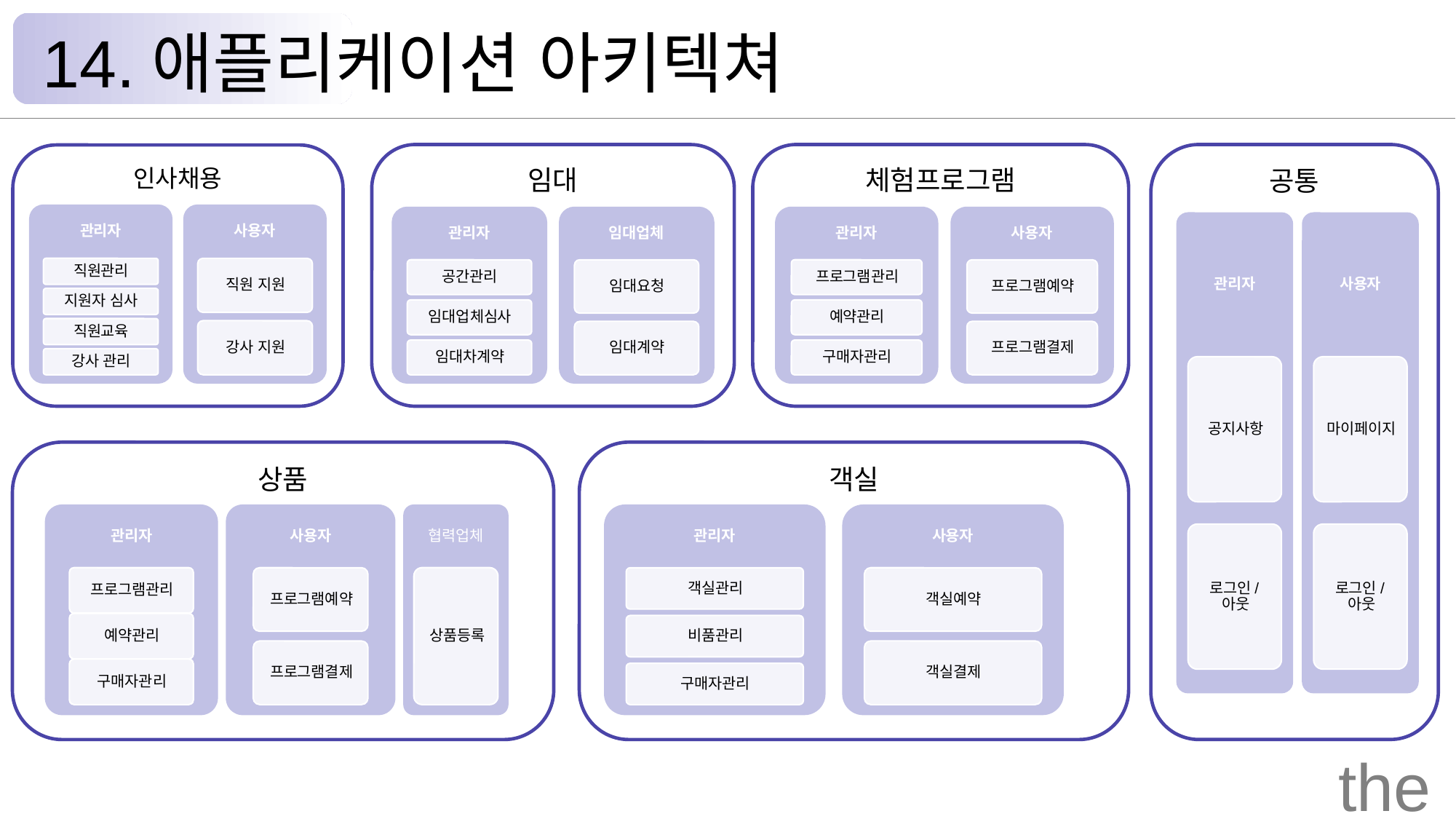

14.애플리케이션 아키텍쳐

임대
체험프로그램
공통
인사채용
관리자
직원관리
지원자 심사
직원교육
강사 관리
사용자
직원 지원
강사 지원
관리자
공간관리
임대업체심사
임대차계약
임대업체
임대요청
임대계약
관리자
프로그램관리
예약관리
구매자관리
사용자
프로그램예약
프로그램결제
관리자
공지사항
로그인/아웃
사용자
마이페이지
로그인/아웃
상품
객실
관리자
프로그램관리
예약관리
구매자관리
사용자
프로그램예약
프로그램결제
협력업체
상품등록
관리자
객실관리
비품관리
구매자관리
사용자
객실예약
객실결제
the Palace